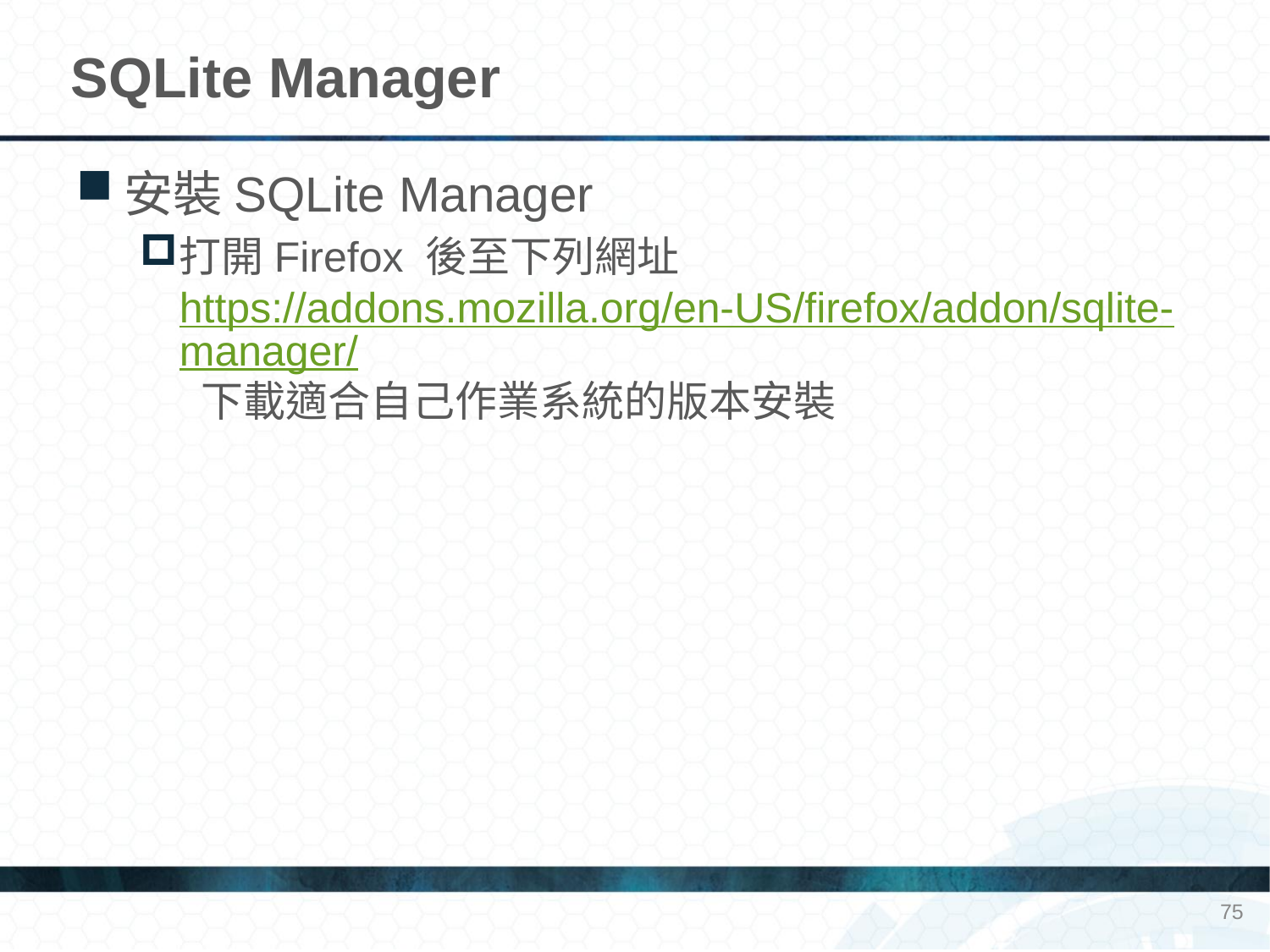

# SQLite Manager
安裝SQLite Manager
打開Firefox 後至下列網址 https://addons.mozilla.org/en-US/firefox/addon/sqlite-manager/ 下載適合自己作業系統的版本安裝
75